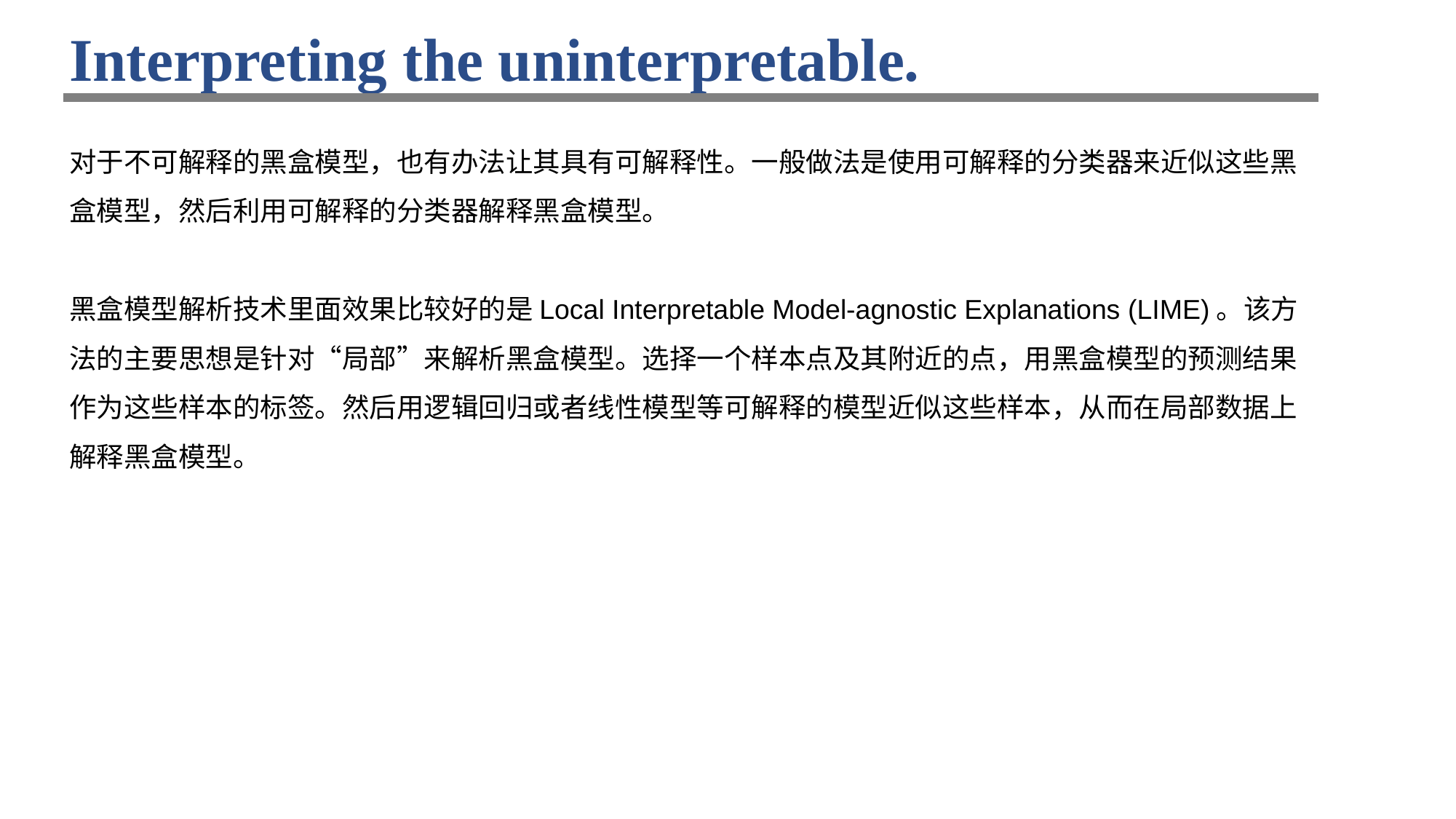

# Interpreting the uninterpretable.

对于不可解释的黑盒模型，也有办法让其具有可解释性。一般做法是使用可解释的分类器来近似这些黑盒模型，然后利用可解释的分类器解释黑盒模型。

黑盒模型解析技术里面效果比较好的是Local Interpretable Model-agnostic Explanations (LIME)。该方法的主要思想是针对“局部”来解析黑盒模型。选择一个样本点及其附近的点，用黑盒模型的预测结果作为这些样本的标签。然后用逻辑回归或者线性模型等可解释的模型近似这些样本，从而在局部数据上解释黑盒模型。